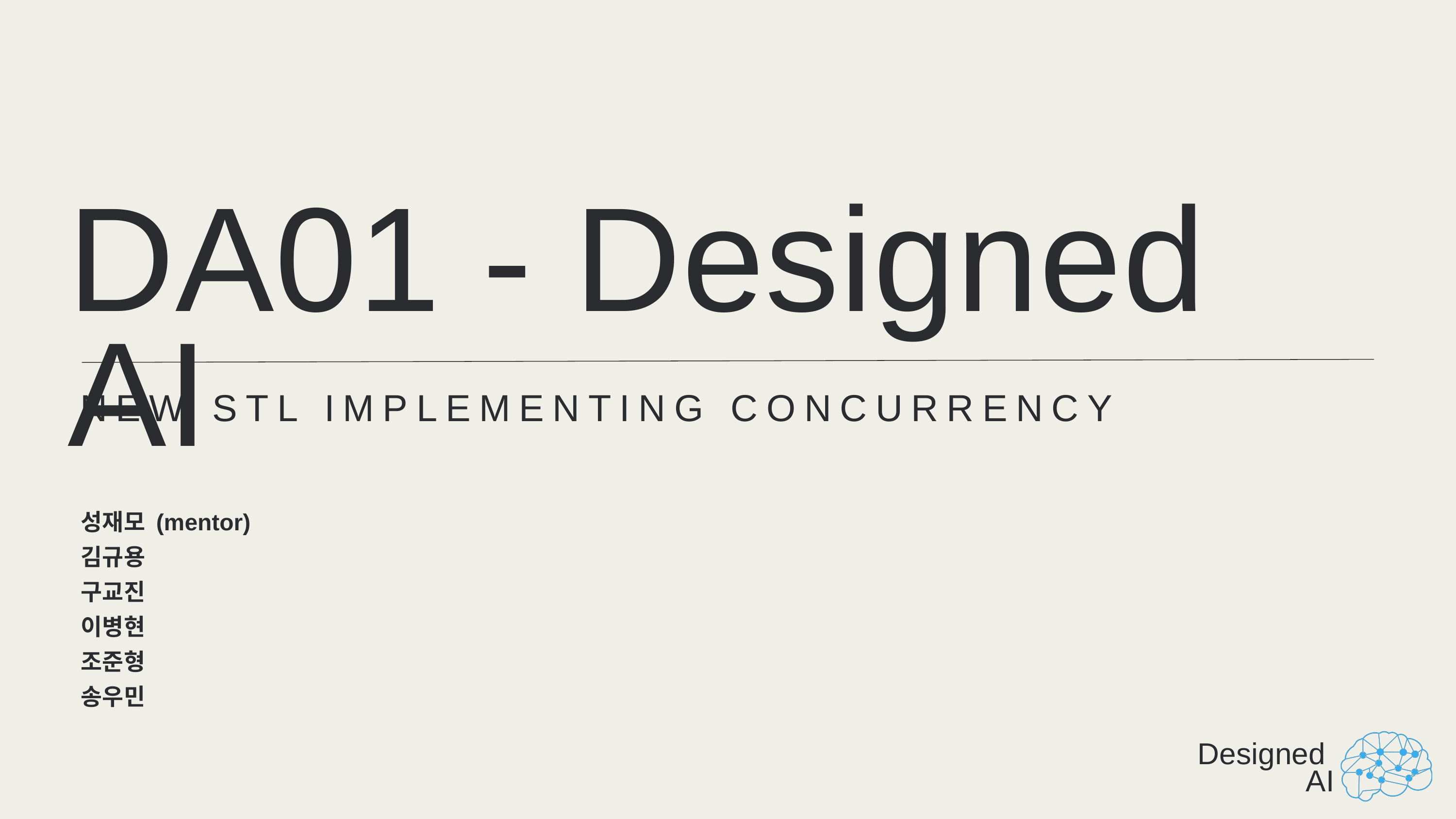

DA01 - Designed AI

NEW STL IMPLEMENTING CONCURRENCY
성재모 (mentor)
김규용
구교진
이병현
조준형
송우민

Designed
AI